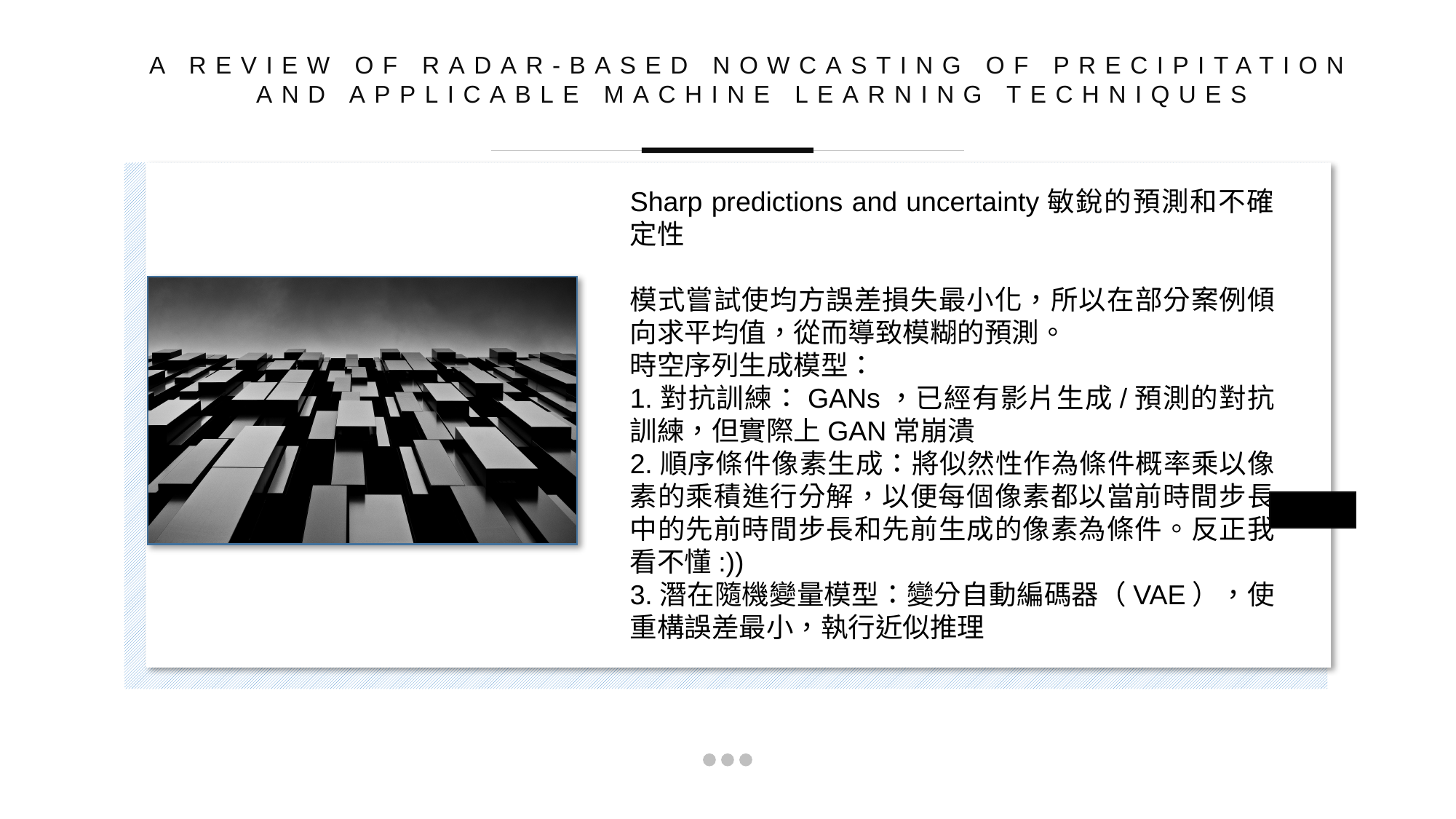

A REVIEW OF RADAR-BASED NOWCASTING OF PRECIPITATION AND APPLICABLE MACHINE LEARNING TECHNIQUES

Sharp predictions and uncertainty敏銳的預測和不確定性

模式嘗試使均方誤差損失最小化，所以在部分案例傾向求平均值，從而導致模糊的預測。
時空序列生成模型：
1.對抗訓練：GANs，已經有影片生成/預測的對抗訓練，但實際上GAN常崩潰
2.順序條件像素生成：將似然性作為條件概率乘以像素的乘積進行分解，以便每個像素都以當前時間步長中的先前時間步長和先前生成的像素為條件。反正我看不懂:))
3.潛在隨機變量模型：變分自動編碼器（VAE），使重構誤差最小，執行近似推理